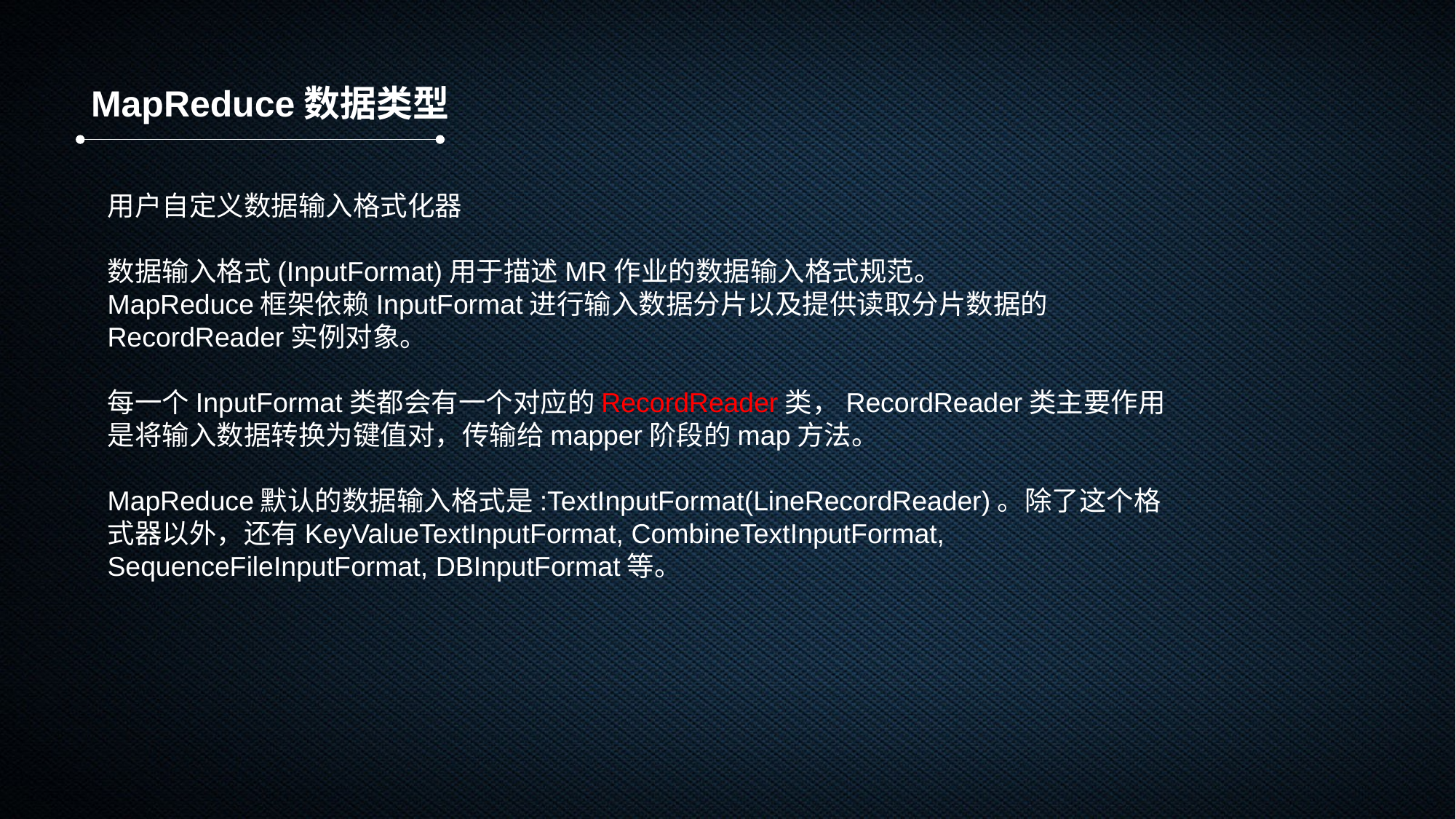

MapReduce数据类型
用户自定义数据输入格式化器

数据输入格式(InputFormat)用于描述MR作业的数据输入格式规范。
MapReduce框架依赖InputFormat进行输入数据分片以及提供读取分片数据的RecordReader实例对象。

每一个InputFormat类都会有一个对应的RecordReader类，RecordReader类主要作用是将输入数据转换为键值对，传输给mapper阶段的map方法。

MapReduce默认的数据输入格式是:TextInputFormat(LineRecordReader)。除了这个格式器以外，还有KeyValueTextInputFormat, CombineTextInputFormat, SequenceFileInputFormat, DBInputFormat等。